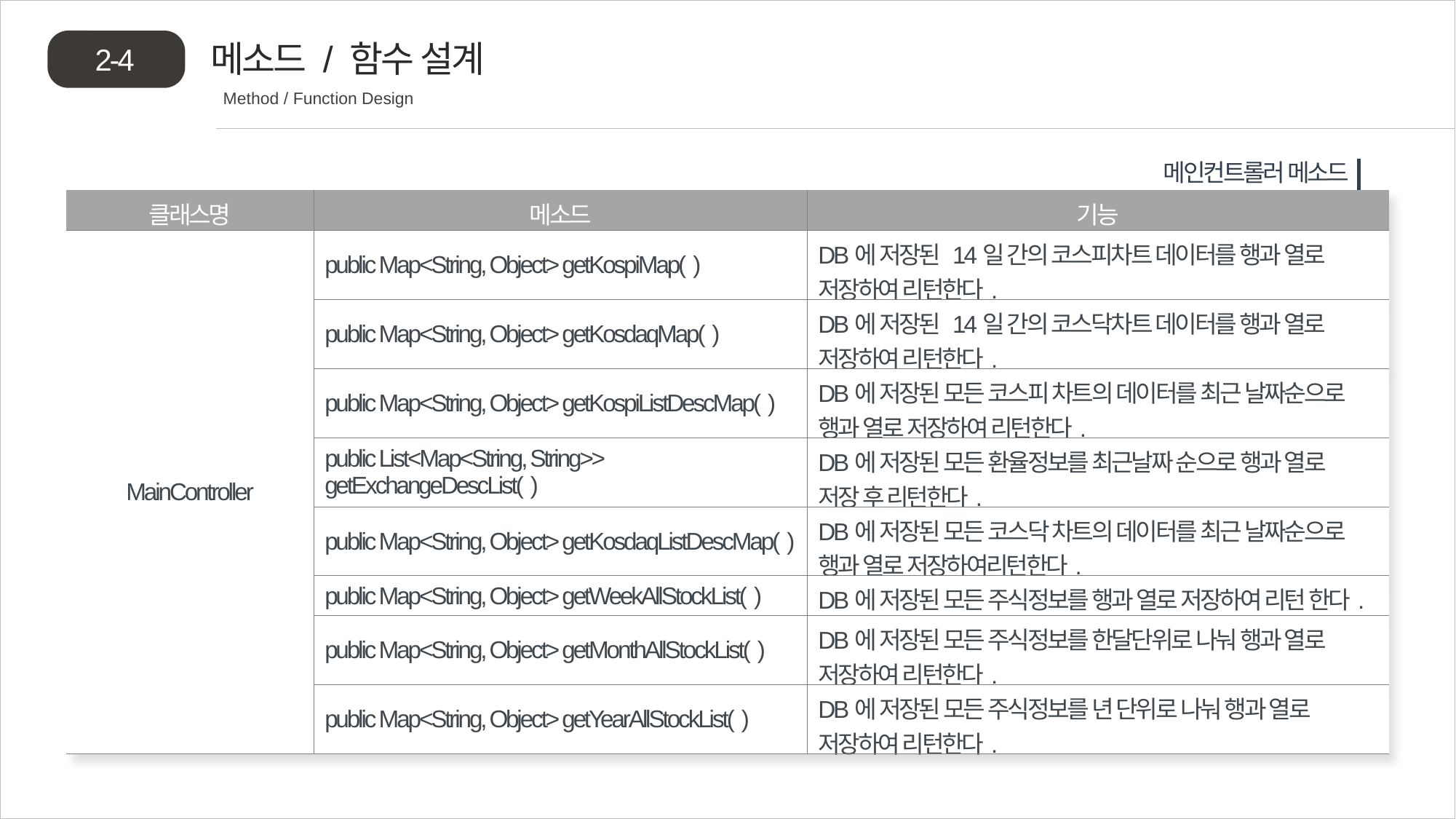

메소드 / 함수 설계
2-4
Method / Function Design
 메인컨트롤러 메소드
| 클래스명 | 메소드 | 기능 |
| --- | --- | --- |
| MainController | public Map<String, Object> getKospiMap( ) | DB에 저장된 14일 간의 코스피차트 데이터를 행과 열로 저장하여 리턴한다. |
|  | public Map<String, Object> getKosdaqMap( ) | DB에 저장된 14일 간의 코스닥차트 데이터를 행과 열로 저장하여 리턴한다. |
|  | public Map<String, Object> getKospiListDescMap( ) | DB에 저장된 모든 코스피 차트의 데이터를 최근 날짜순으로 행과 열로 저장하여 리턴한다. |
|  | public List<Map<String, String>> getExchangeDescList( ) | DB에 저장된 모든 환율정보를 최근날짜 순으로 행과 열로 저장 후 리턴한다. |
|  | public Map<String, Object> getKosdaqListDescMap( ) | DB에 저장된 모든 코스닥 차트의 데이터를 최근 날짜순으로 행과 열로 저장하여리턴한다. |
|  | public Map<String, Object> getWeekAllStockList( ) | DB에 저장된 모든 주식정보를 행과 열로 저장하여 리턴 한다. |
|  | public Map<String, Object> getMonthAllStockList( ) | DB에 저장된 모든 주식정보를 한달단위로 나눠 행과 열로 저장하여 리턴한다. |
|  | public Map<String, Object> getYearAllStockList( ) | DB에 저장된 모든 주식정보를 년 단위로 나눠 행과 열로 저장하여 리턴한다. |